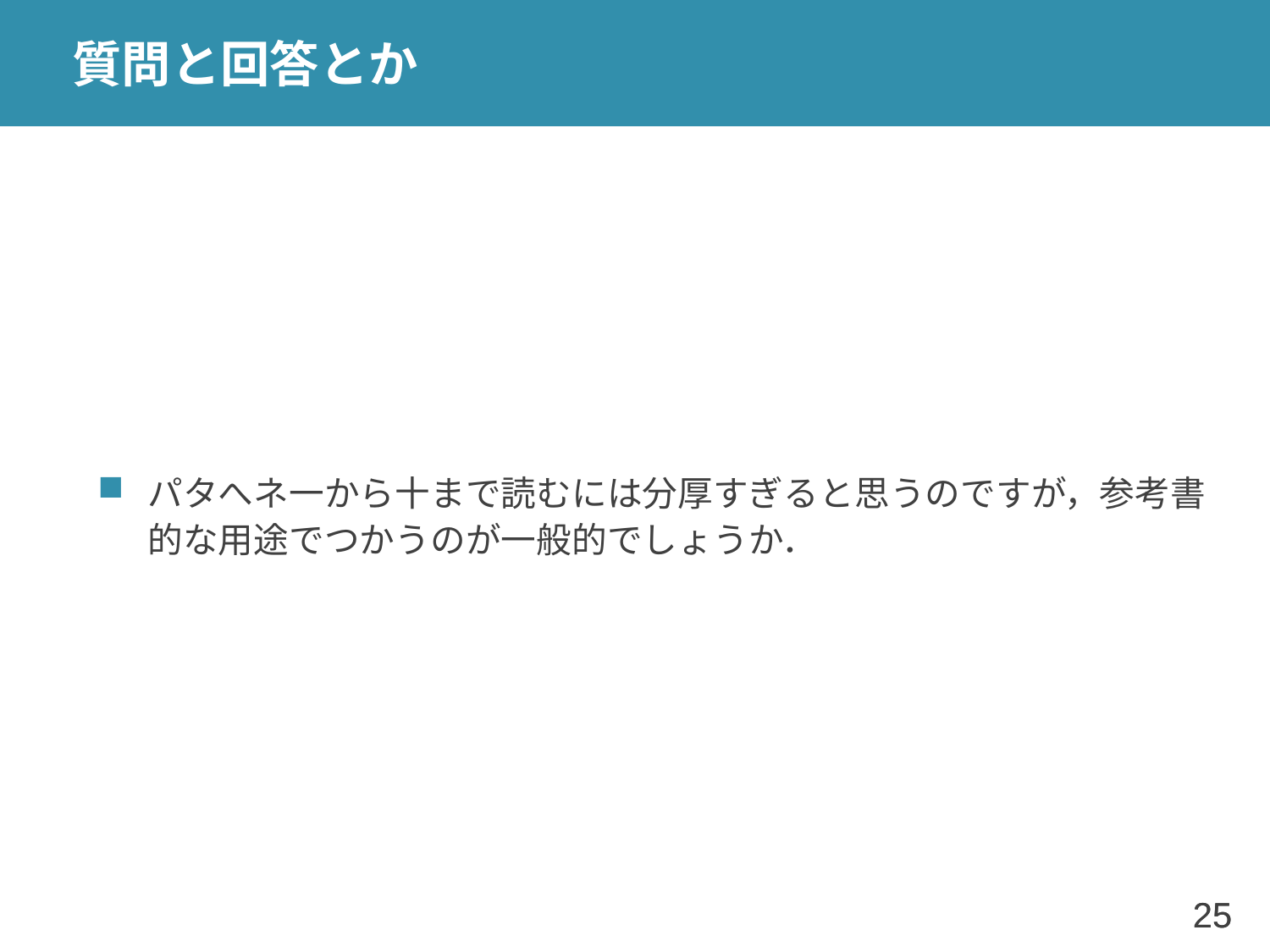

# 質問と回答とか
パタへネ一から十まで読むには分厚すぎると思うのですが，参考書的な用途でつかうのが一般的でしょうか．